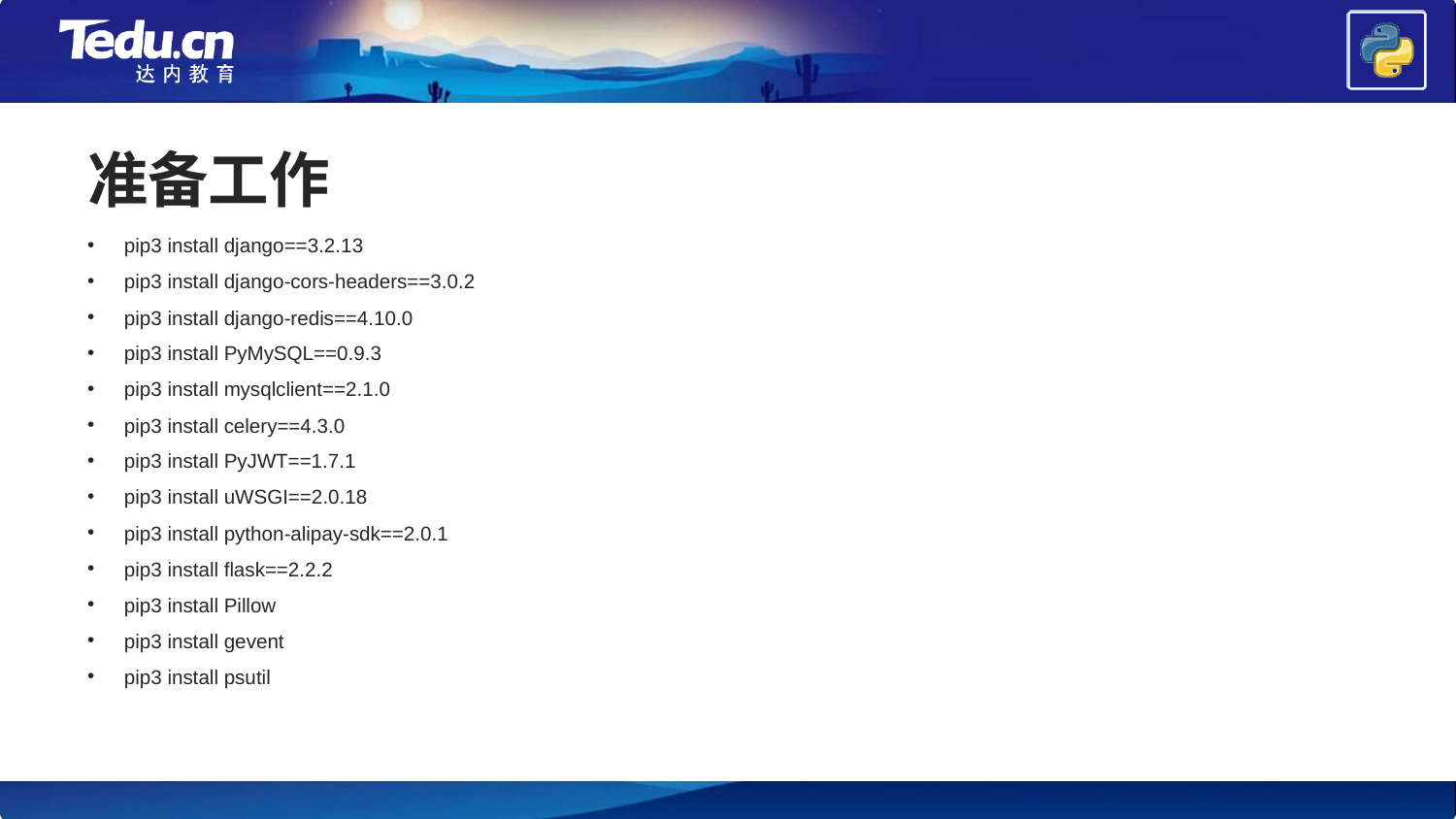

# 准备工作
pip3 install django==3.2.13
pip3 install django-cors-headers==3.0.2
pip3 install django-redis==4.10.0
pip3 install PyMySQL==0.9.3
pip3 install mysqlclient==2.1.0
pip3 install celery==4.3.0
pip3 install PyJWT==1.7.1
pip3 install uWSGI==2.0.18
pip3 install python-alipay-sdk==2.0.1
pip3 install flask==2.2.2
pip3 install Pillow
pip3 install gevent
pip3 install psutil